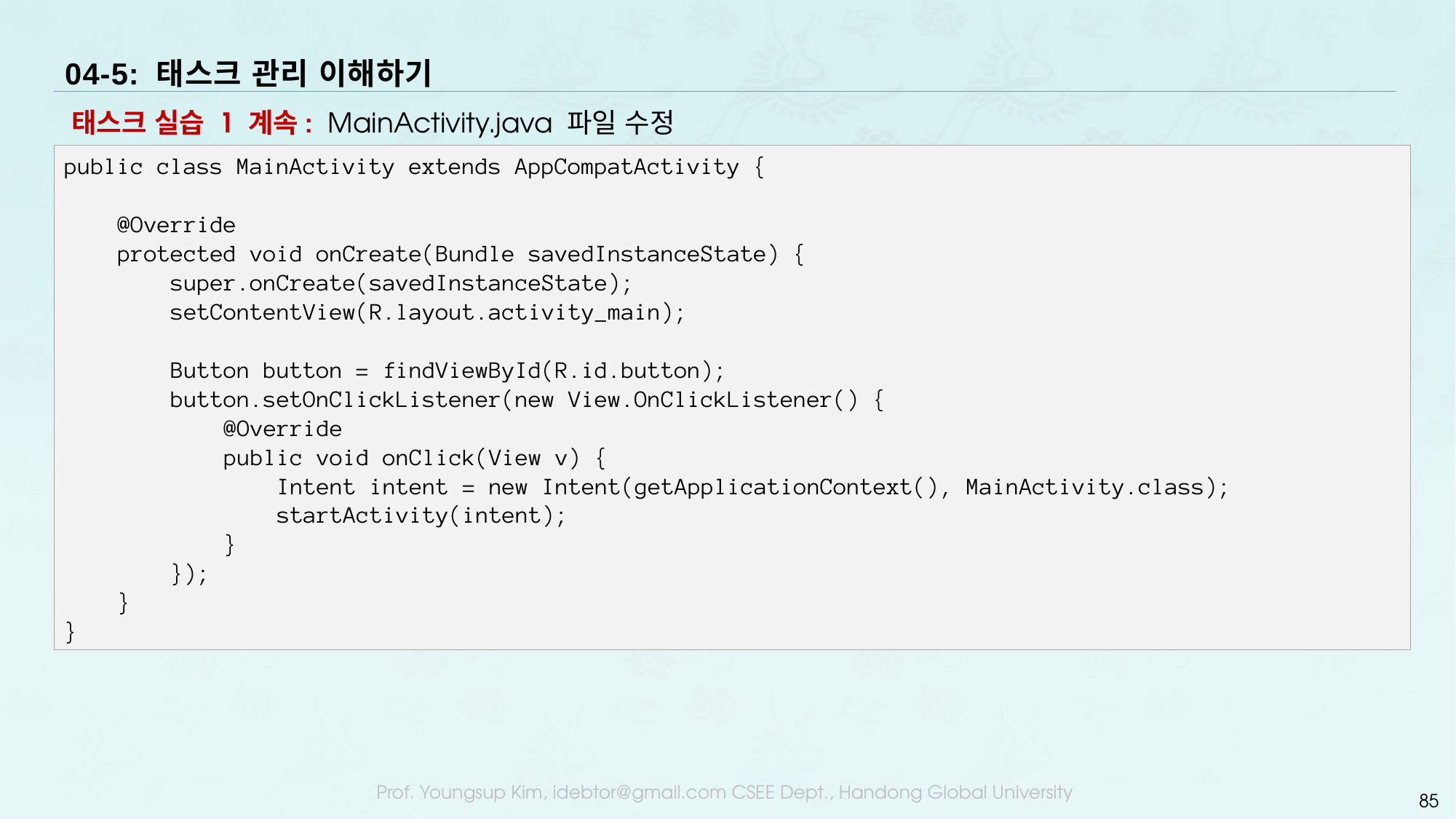

# 04-5: 태스크 관리 이해하기
태스크 실습 1 계속:  MainActivity.java 파일 수정
public class MainActivity extends AppCompatActivity {

    @Override
    protected void onCreate(Bundle savedInstanceState) {
        super.onCreate(savedInstanceState);
        setContentView(R.layout.activity_main);

        Button button = findViewById(R.id.button);
        button.setOnClickListener(new View.OnClickListener() {
            @Override
            public void onClick(View v) {
                Intent intent = new Intent(getApplicationContext(), MainActivity.class);
                startActivity(intent);
            }
        });
    }
}
85